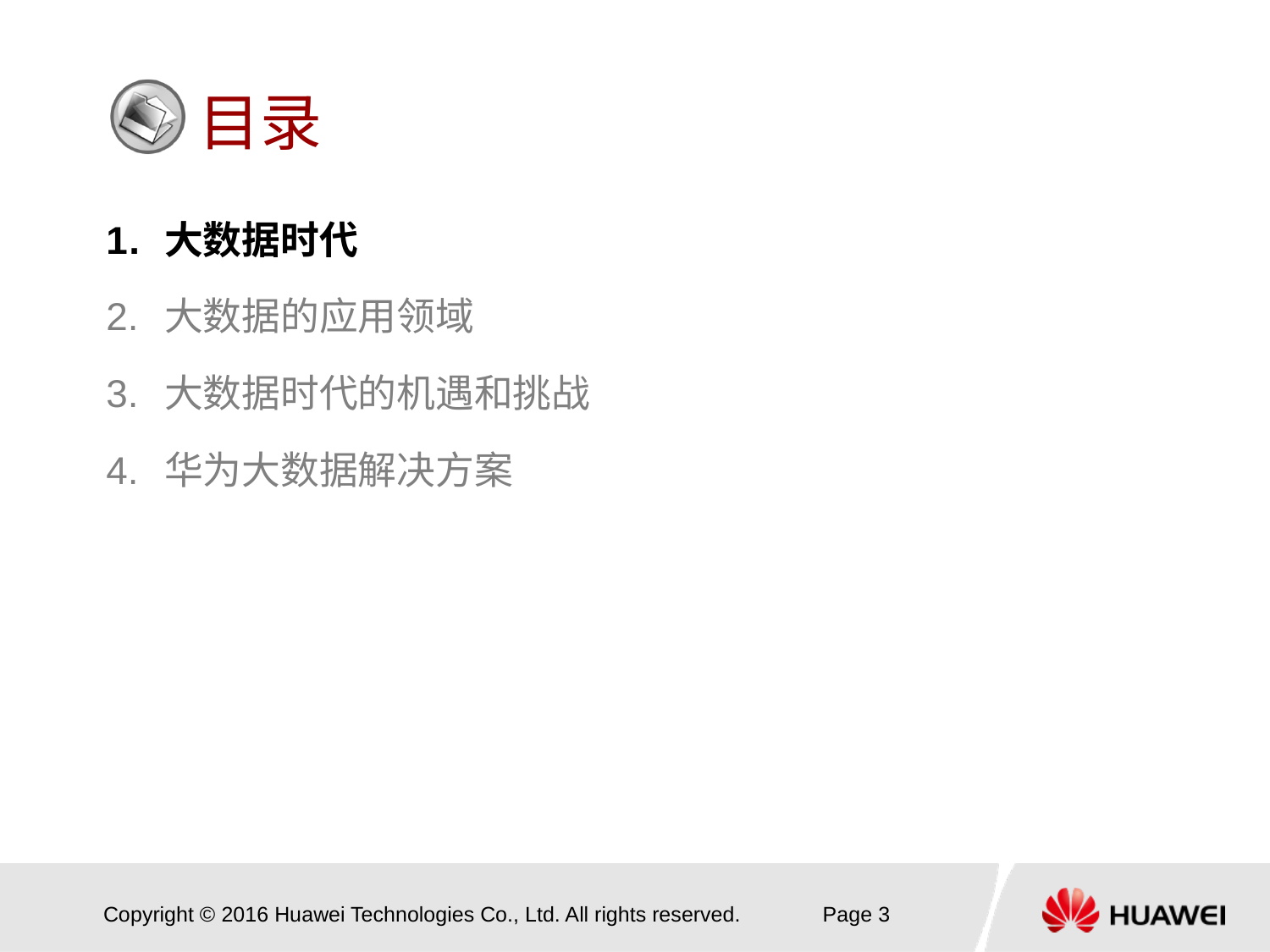

大数据时代
大数据的应用领域
大数据时代的机遇和挑战
华为大数据解决方案